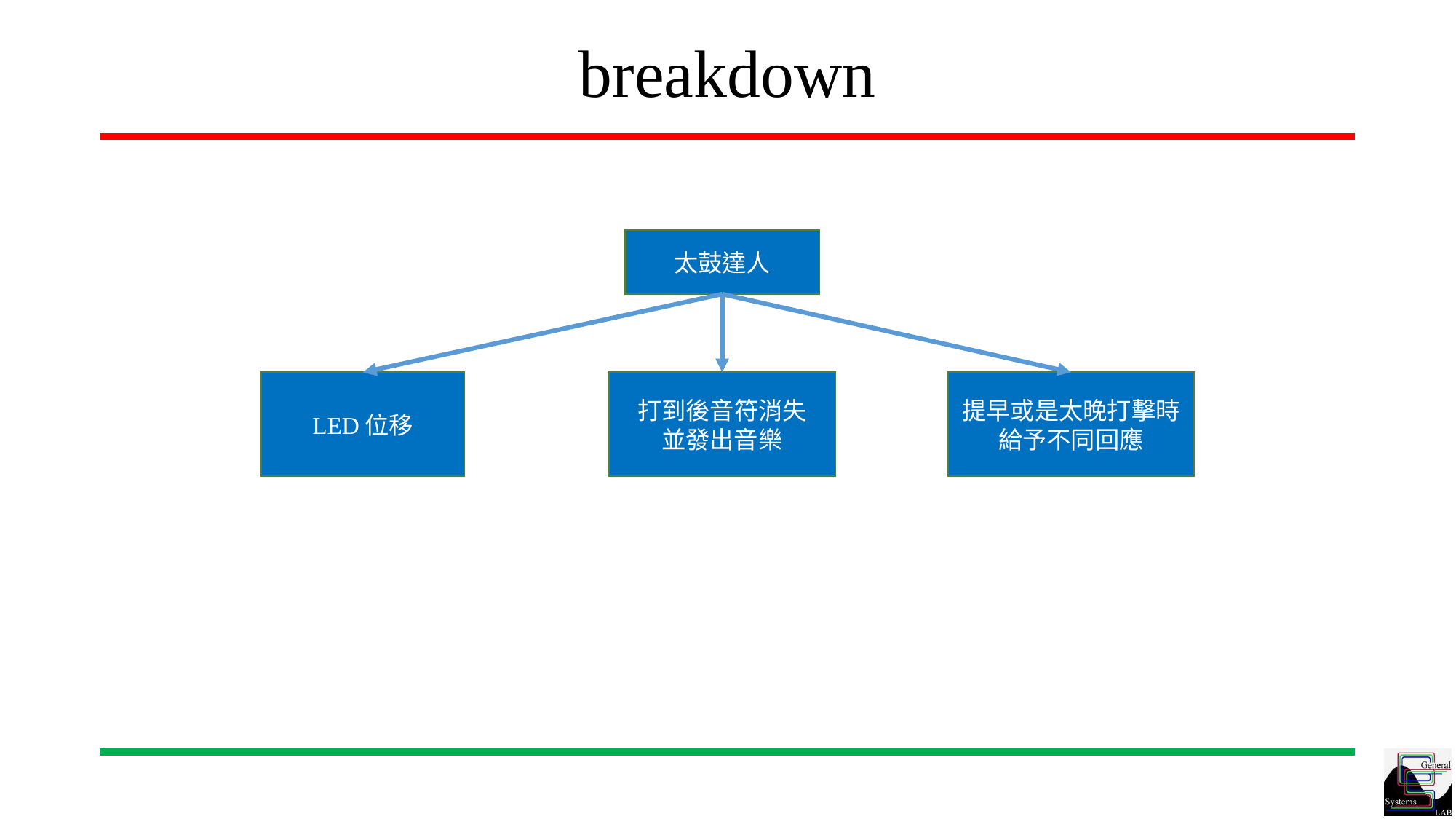

breakdown
太鼓達人
LED位移
打到後音符消失
並發出音樂
提早或是太晚打擊時
給予不同回應